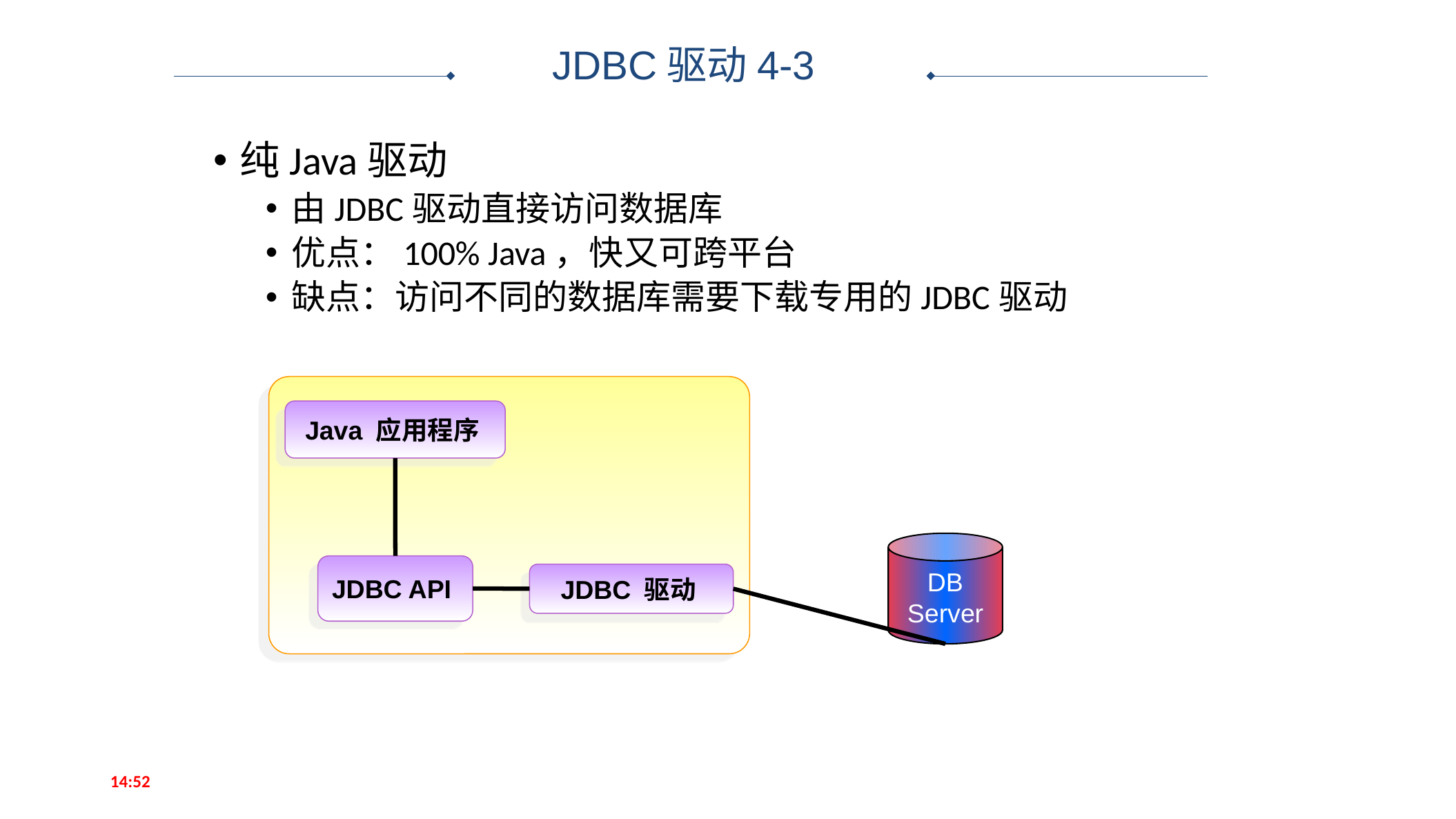

JDBC驱动4-3
纯Java驱动
由JDBC驱动直接访问数据库
优点：100% Java，快又可跨平台
缺点：访问不同的数据库需要下载专用的JDBC驱动

Java 应用程序
DB
Server
JDBC API
JDBC 驱动
14:52